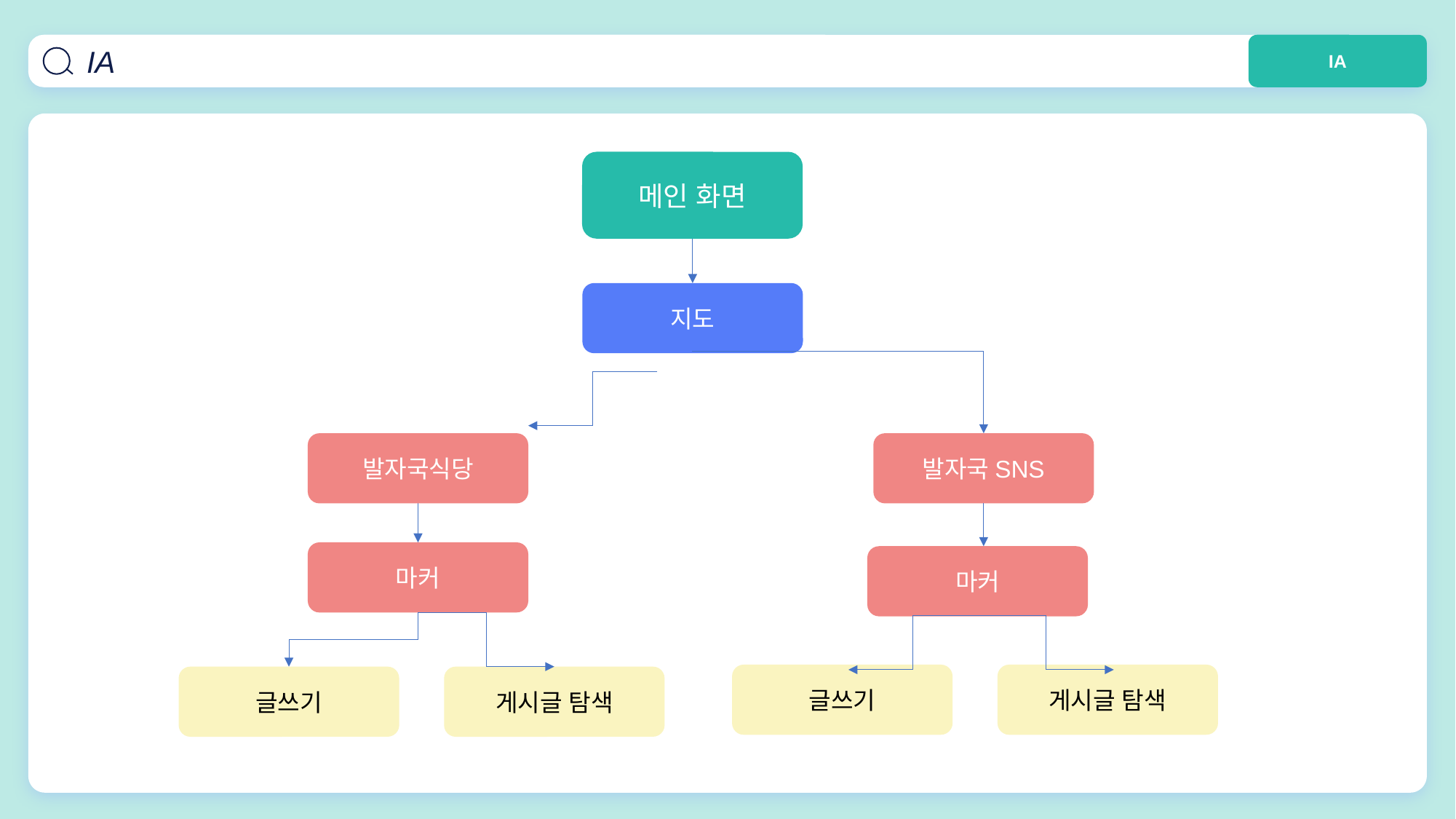

IA
IA

메인 화면
지도
발자국식당
발자국SNS
마커
마커
글쓰기
게시글 탐색
글쓰기
게시글 탐색